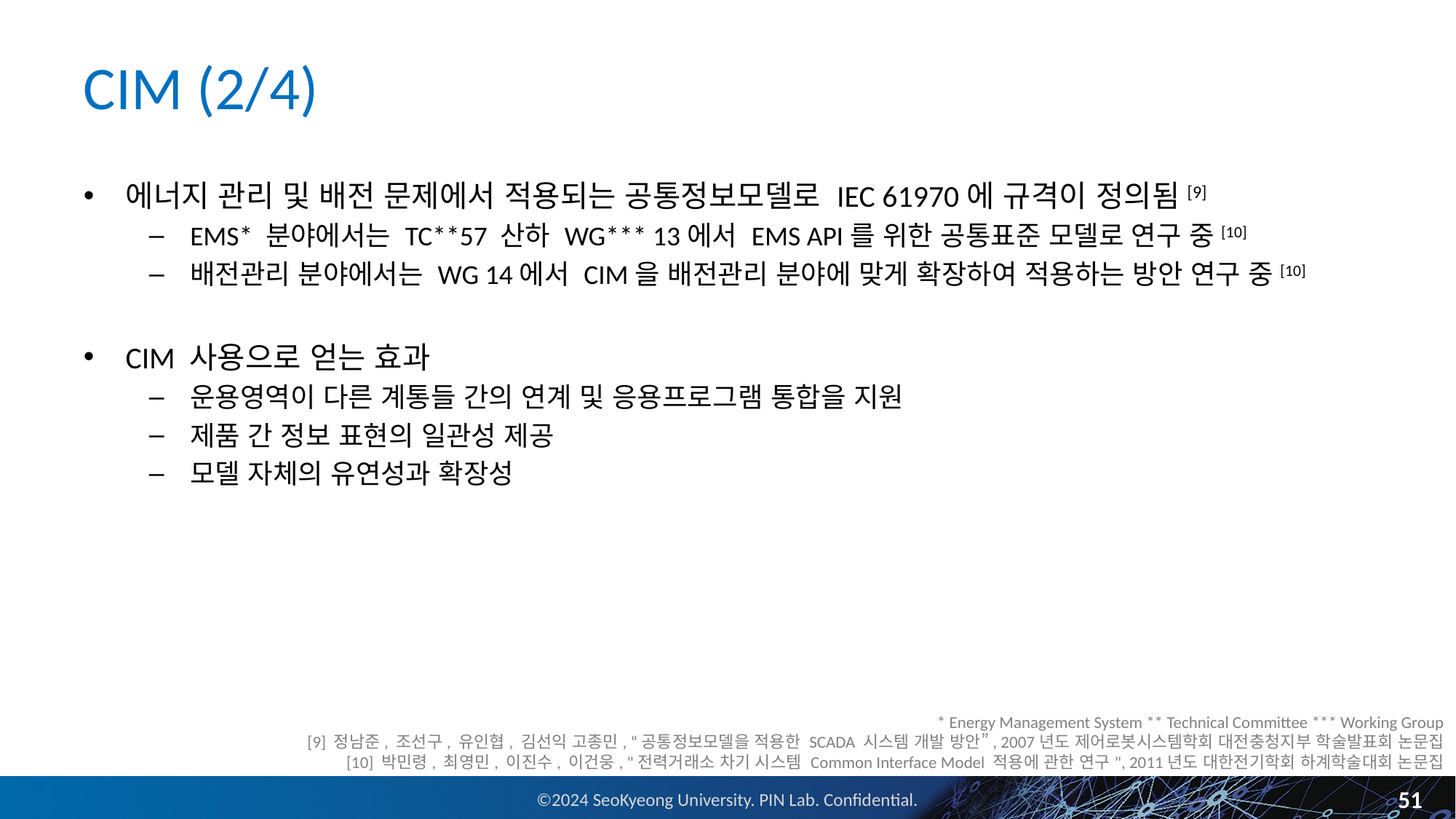

# CIM (2/4)
에너지 관리 및 배전 문제에서 적용되는 공통정보모델로 IEC 61970에 규격이 정의됨[9]
EMS* 분야에서는 TC**57 산하 WG*** 13에서 EMS API를 위한 공통표준 모델로 연구 중[10]
배전관리 분야에서는 WG 14에서 CIM을 배전관리 분야에 맞게 확장하여 적용하는 방안 연구 중[10]

CIM 사용으로 얻는 효과
운용영역이 다른 계통들 간의 연계 및 응용프로그램 통합을 지원
제품 간 정보 표현의 일관성 제공
모델 자체의 유연성과 확장성

* Energy Management System ** Technical Committee *** Working Group
[9] 정남준, 조선구, 유인협, 김선익 고종민, “공통정보모델을 적용한 SCADA 시스템 개발 방안”, 2007년도 제어로봇시스템학회 대전충청지부 학술발표회 논문집
[10] 박민령, 최영민, 이진수, 이건웅, "전력거래소 차기 시스템 Common Interface Model 적용에 관한 연구", 2011년도 대한전기학회 하계학술대회 논문집
51